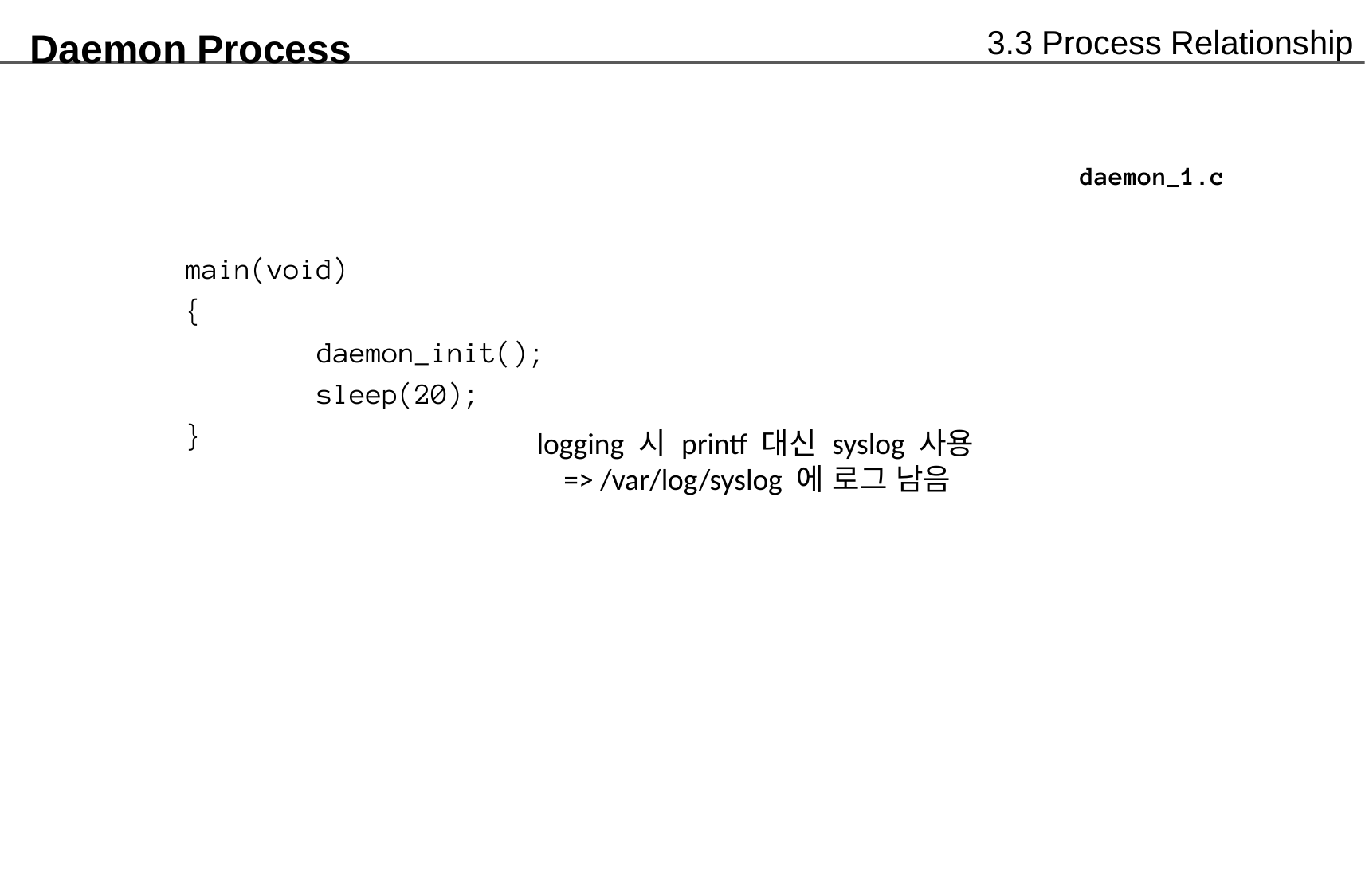

3.3 Process Relationship

	daemon_1.c
Daemon Process

	main(void)
	{
		daemon_init();
		sleep(20);
	}

logging 시 printf 대신 syslog 사용
    => /var/log/syslog 에 로그 남음